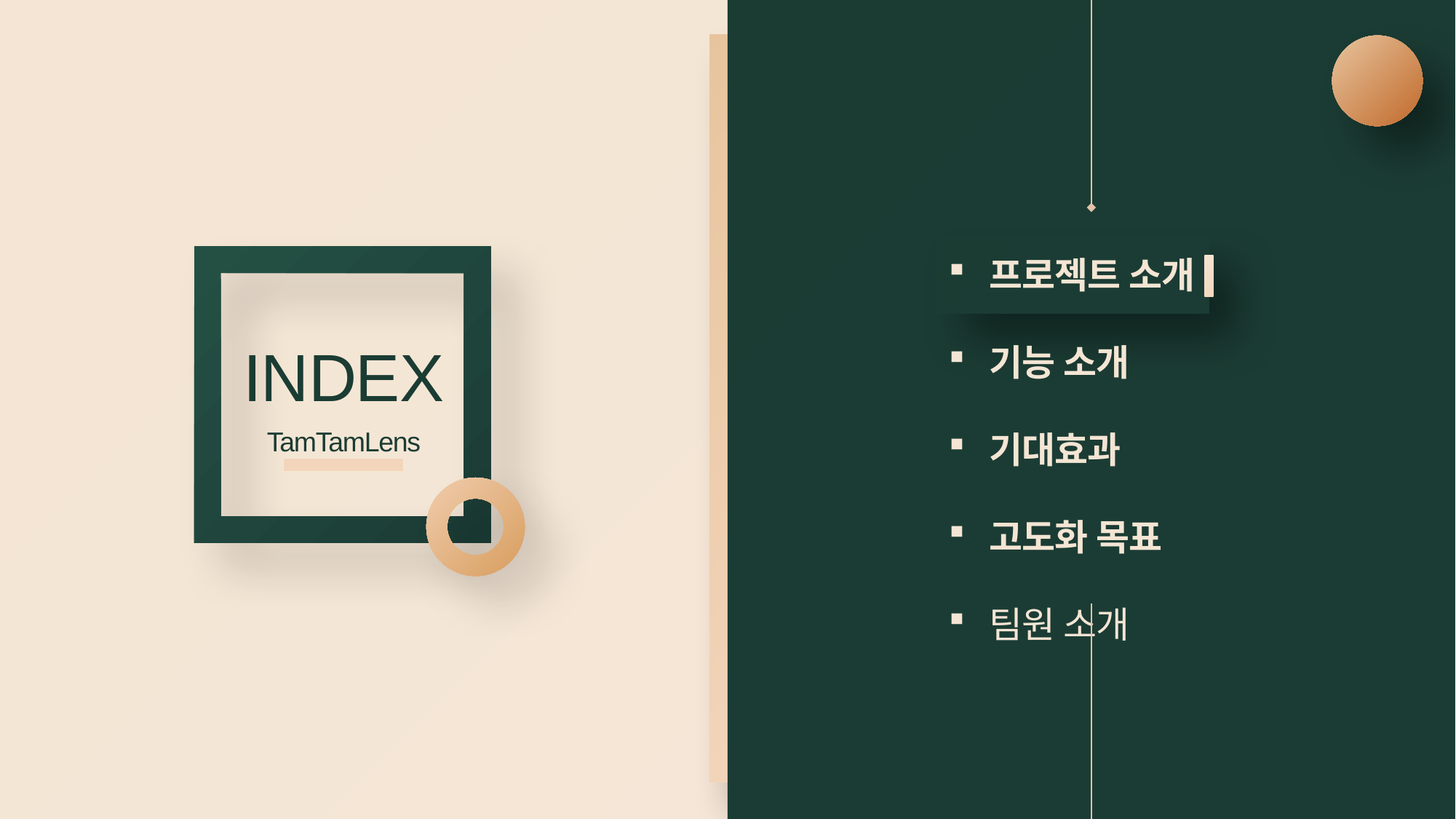

프로젝트 소개

기능 소개

기대효과

고도화 목표

팀원 소개

INDEX
TamTamLens